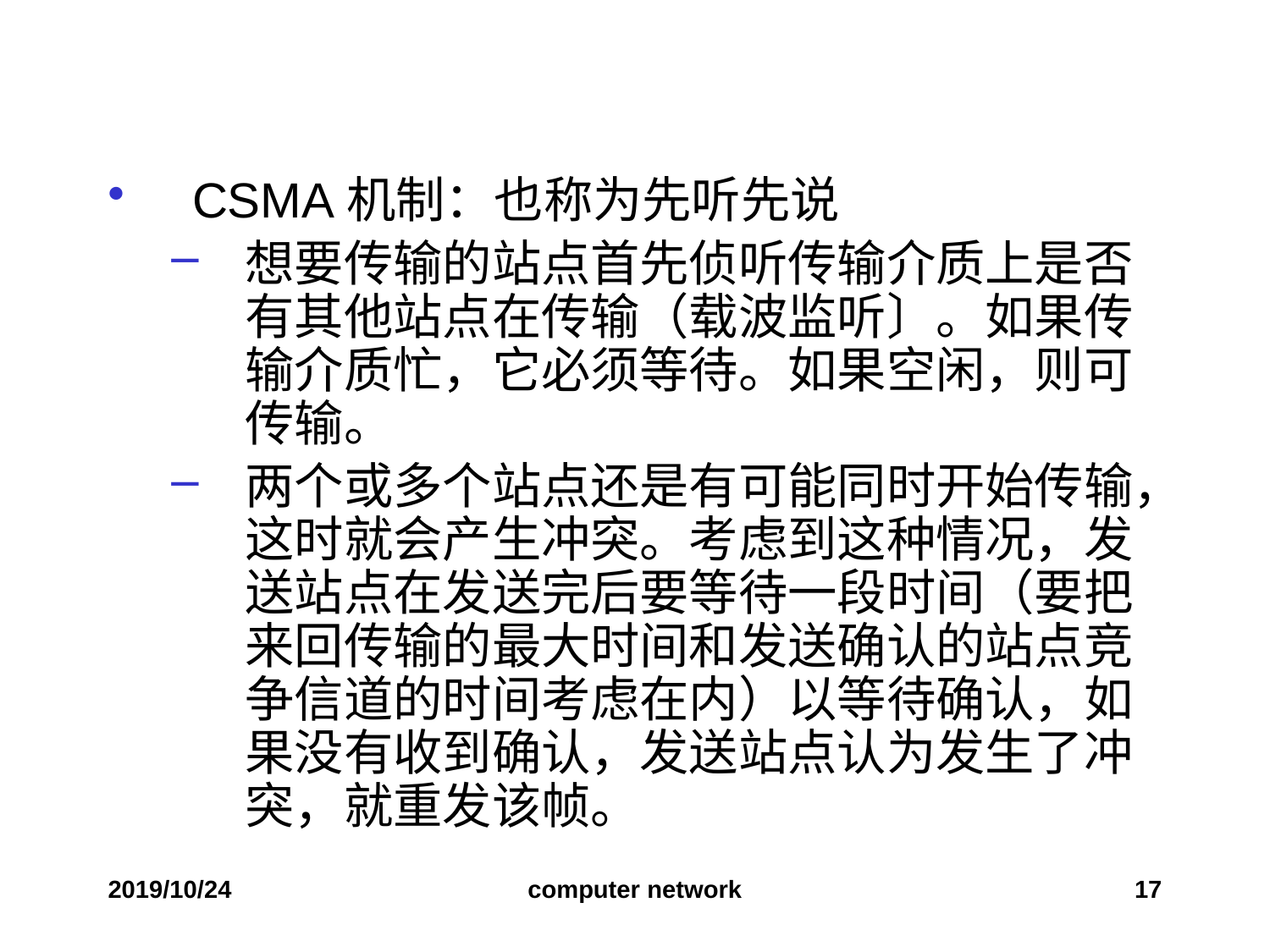

#
CSMA机制：也称为先听先说
想要传输的站点首先侦听传输介质上是否有其他站点在传输（载波监听〕。如果传输介质忙，它必须等待。如果空闲，则可传输。
两个或多个站点还是有可能同时开始传输，这时就会产生冲突。考虑到这种情况，发送站点在发送完后要等待一段时间（要把来回传输的最大时间和发送确认的站点竞争信道的时间考虑在内）以等待确认，如果没有收到确认，发送站点认为发生了冲突，就重发该帧。
2019/10/24
computer network
17